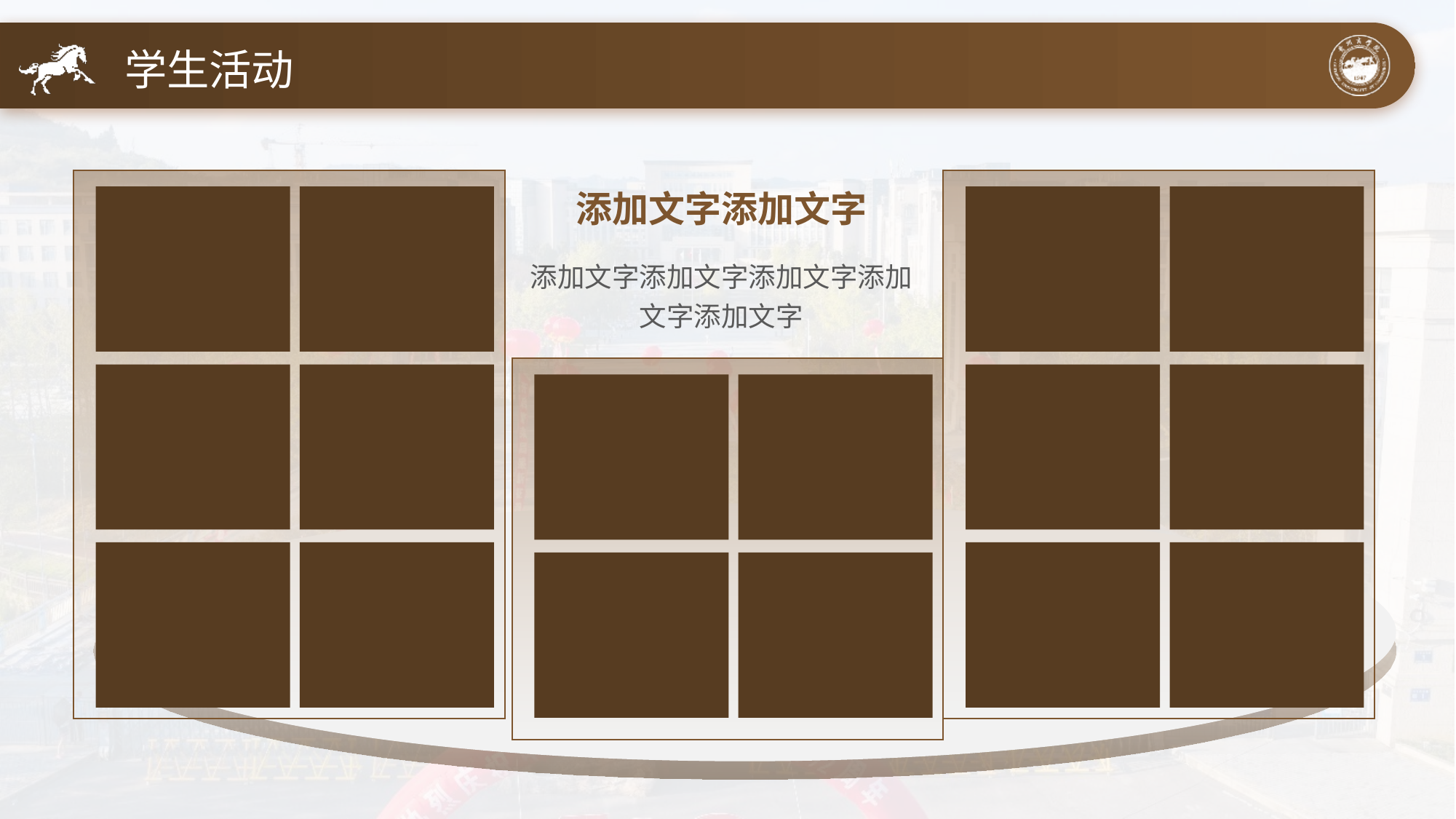

学生活动

添加文字添加文字
添加文字添加文字添加文字添加文字添加文字